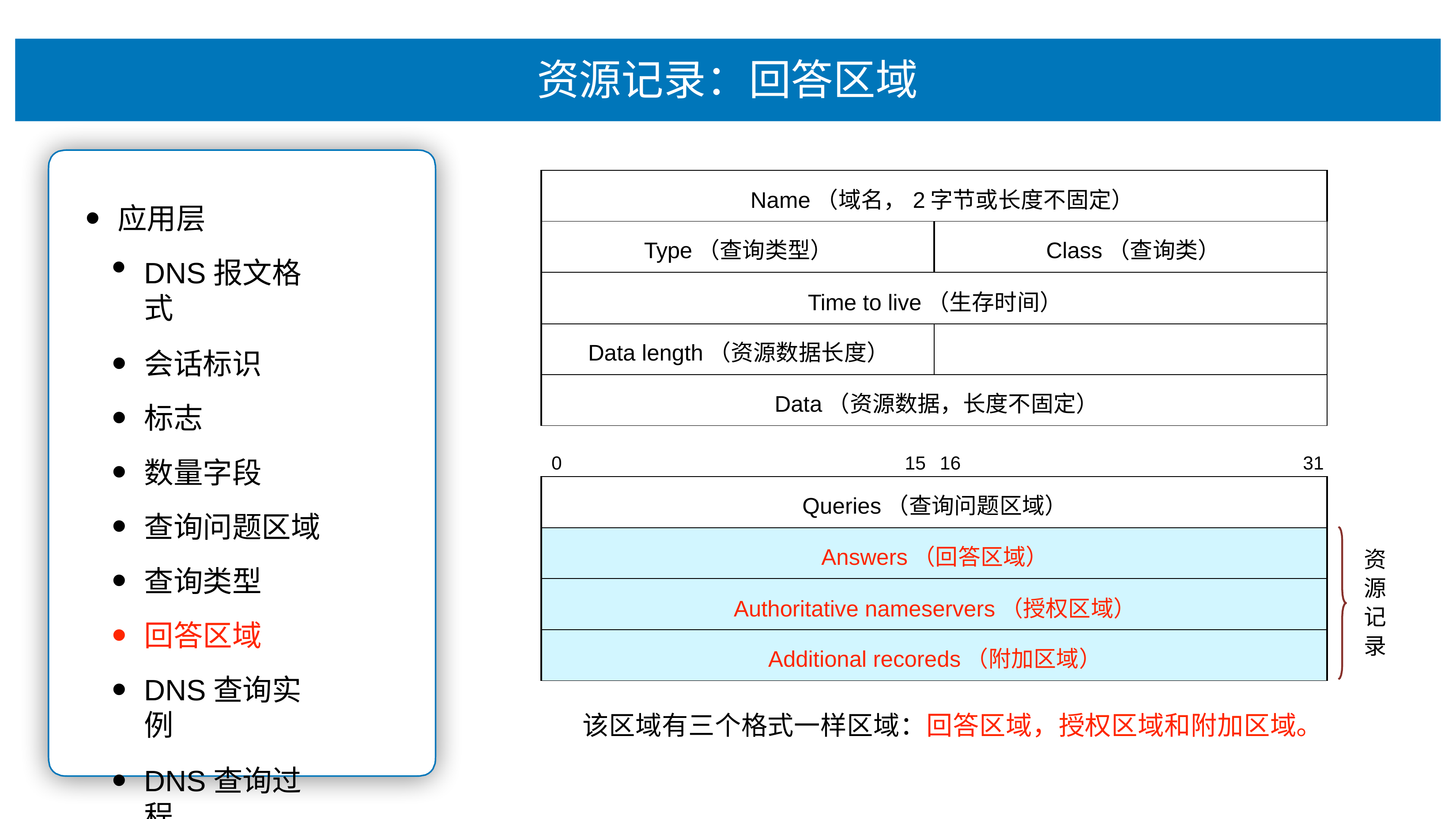

# 资源记录：回答区域

| Name（域名，2字节或⻓度不固定） |  |
| --- | --- |
| Type（查询类型） | Class（查询类） |
| Time to live（⽣存时间） |  |
| Data length（资源数据⻓度） |  |
| Data（资源数据，⻓度不固定） |  |
应⽤层
DNS报⽂格式
会话标识
标志
数量字段
查询问题区域
查询类型
回答区域
DNS查询实例
DNS查询过程
0
15	16
31
| Queries（查询问题区域） |
| --- |
| Answers（回答区域） |
| Authoritative nameservers（授权区域） |
| Additional recoreds（附加区域） |

资 源 记 录
该区域有三个格式⼀样区域：回答区域，授权区域和附加区域。